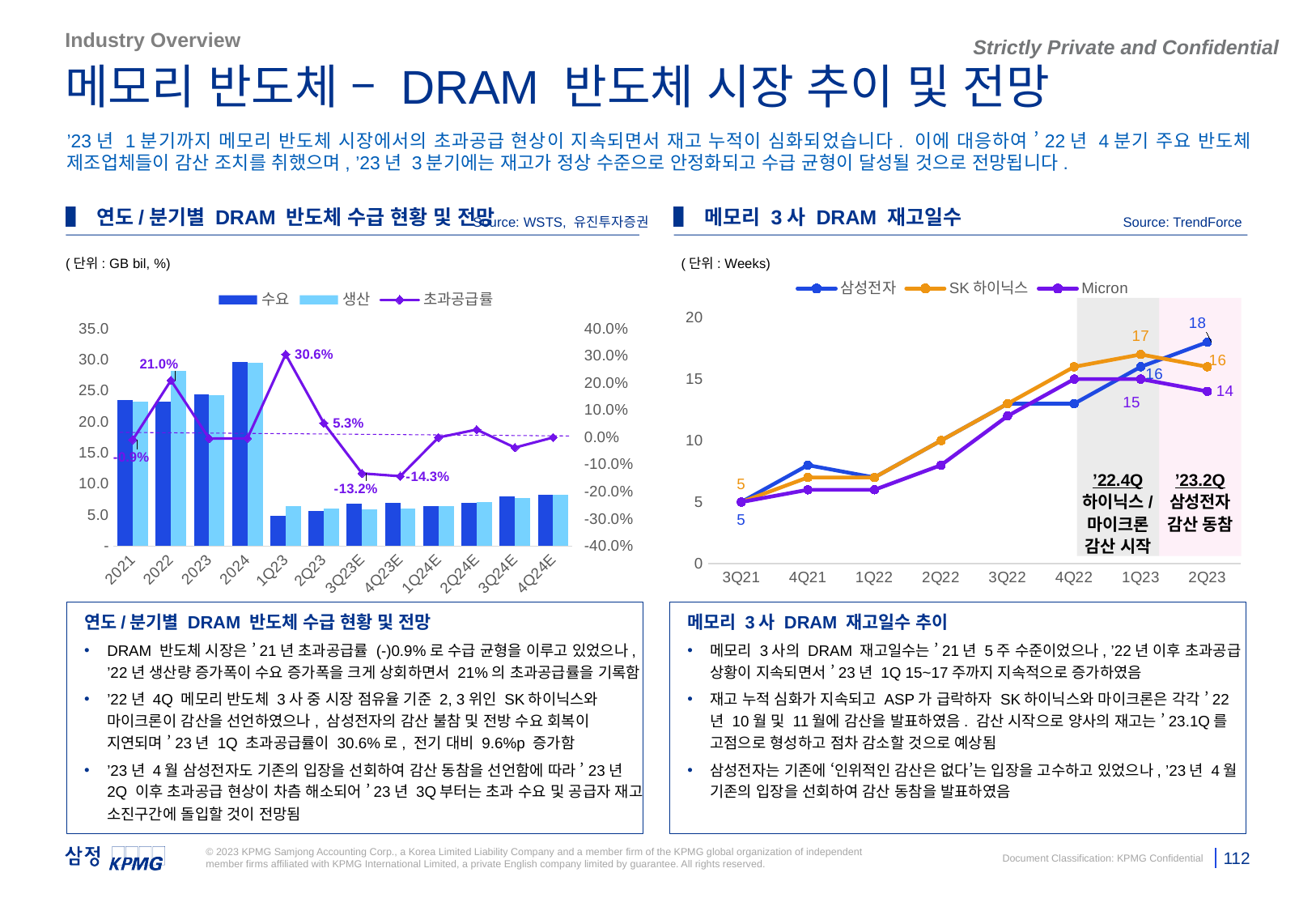

Industry Overview
메모리 반도체 – DRAM 반도체 시장 추이 및 전망
’23년 1분기까지 메모리 반도체 시장에서의 초과공급 현상이 지속되면서 재고 누적이 심화되었습니다. 이에 대응하여 ’22년 4분기 주요 반도체 제조업체들이 감산 조치를 취했으며, ’23년 3분기에는 재고가 정상 수준으로 안정화되고 수급 균형이 달성될 것으로 전망됩니다.
▌ 연도/분기별 DRAM 반도체 수급 현황 및 전망

▌ 메모리 3사 DRAM 재고일수

Source: WSTS, 유진투자증권
Source: TrendForce
(단위: GB bil, %)
(단위: Weeks)

### Chart

| Category | 삼성전자 | SK하이닉스 | Micron |
|---|---|---|---|
| 3Q21 | 5.0 | 5.0 | 5.0 |
| 4Q21 | 8.0 | 7.0 | 6.0 |
| 1Q22 | 7.0 | 7.0 | 6.0 |
| 2Q22 | 10.0 | 10.0 | 8.0 |
| 3Q22 | 13.0 | 13.0 | 12.0 |
| 4Q22 | 13.0 | 16.0 | 15.0 |
| 1Q23 | 16.0 | 17.0 | 15.0 |
| 2Q23 | 18.0 | 16.0 | 14.0 |

### Chart

| Category | 수요 | 생산 | 초과공급률 |
|---|---|---|---|
| 2021 | 23.5 | 23.3 | -0.008510638297872353 |
| 2022 | 23.3 | 28.2 | 0.2103004291845494 |
| 2023 | 24.400000000000002 | 24.3 | -0.004098360655737765 |
| 2024 | 29.599999999999998 | 29.5 | -0.0033783783783782884 |
| 1Q23 | 4.9 | 6.4 | 0.30612244897959173 |
| 2Q23 | 5.7 | 6.0 | 0.05263157894736836 |
| 3Q23E | 6.8 | 5.9 | -0.13235294117647056 |
| 4Q23E | 7.0 | 6.0 | -0.1428571428571429 |
| 1Q24E | 6.5 | 6.5 | 0.0 |
| 2Q24E | 6.9 | 7.1 | 0.02898550724637672 |
| 3Q24E | 8.0 | 7.7 | -0.03749999999999998 |
| 4Q24E | 8.2 | 8.2 | 0.0 |
’23.2Q
삼성전자
감산 동참

’22.4Q
하이닉스/
마이크론 감산 시작
연도/분기별 DRAM 반도체 수급 현황 및 전망
DRAM 반도체 시장은 ’21년 초과공급률 (-)0.9%로 수급 균형을 이루고 있었으나, ’22년 생산량 증가폭이 수요 증가폭을 크게 상회하면서 21%의 초과공급률을 기록함
’22년 4Q 메모리 반도체 3사 중 시장 점유율 기준 2, 3위인 SK하이닉스와 마이크론이 감산을 선언하였으나, 삼성전자의 감산 불참 및 전방 수요 회복이 지연되며 ’23년 1Q 초과공급률이 30.6%로, 전기 대비 9.6%p 증가함
’23년 4월 삼성전자도 기존의 입장을 선회하여 감산 동참을 선언함에 따라 ’23년 2Q 이후 초과공급 현상이 차츰 해소되어 ’23년 3Q부터는 초과 수요 및 공급자 재고 소진구간에 돌입할 것이 전망됨
메모리 3사 DRAM 재고일수 추이
메모리 3사의 DRAM 재고일수는 ’21년 5주 수준이었으나, ’22년 이후 초과공급 상황이 지속되면서 ’23년 1Q 15~17주까지 지속적으로 증가하였음
재고 누적 심화가 지속되고 ASP가 급락하자 SK하이닉스와 마이크론은 각각 ’22년 10월 및 11월에 감산을 발표하였음. 감산 시작으로 양사의 재고는 ’23.1Q를 고점으로 형성하고 점차 감소할 것으로 예상됨
삼성전자는 기존에 ‘인위적인 감산은 없다’는 입장을 고수하고 있었으나, ’23년 4월 기존의 입장을 선회하여 감산 동참을 발표하였음